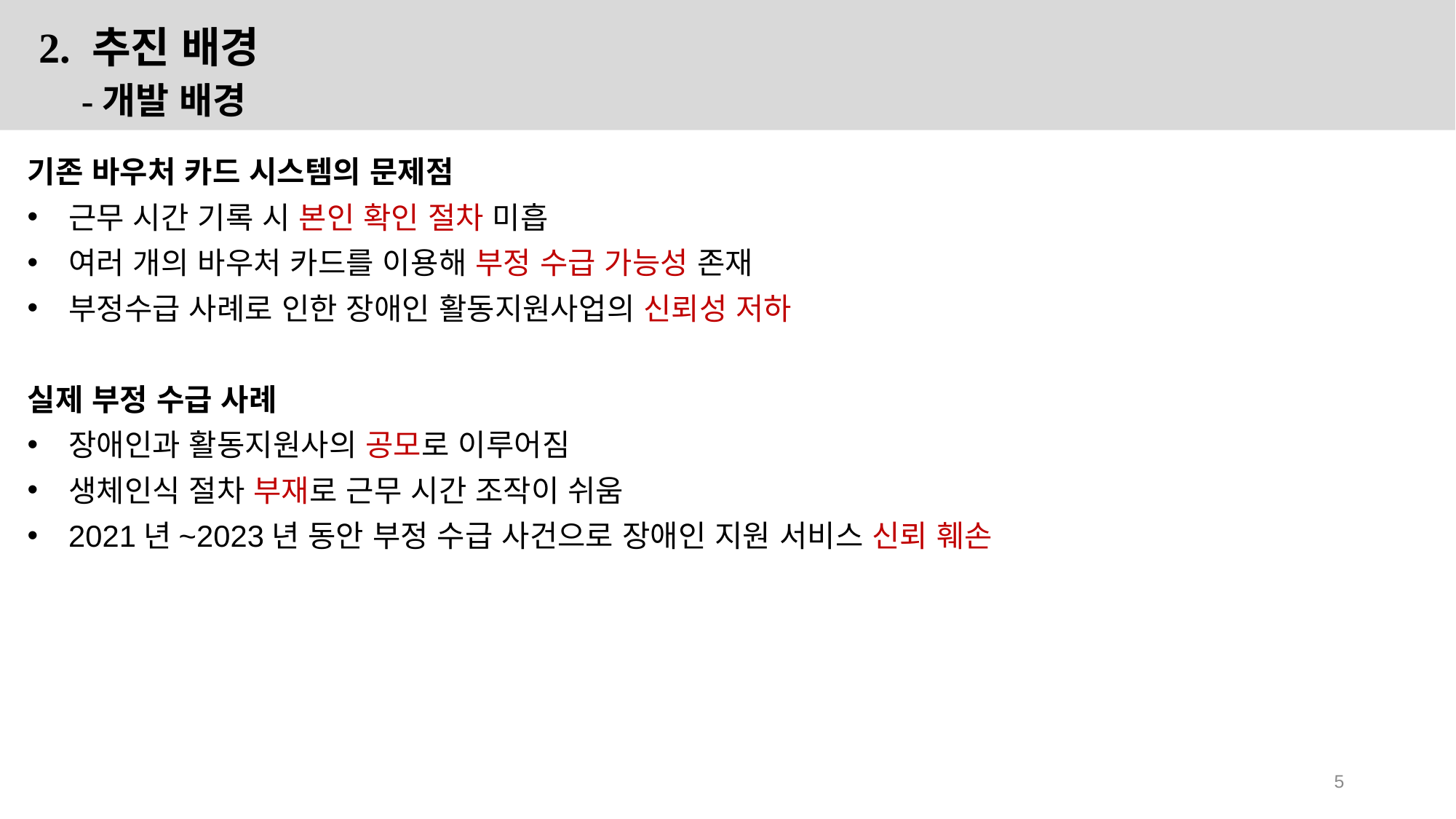

2. 추진 배경
    -개발 배경

기존 바우처 카드 시스템의 문제점
근무 시간 기록 시 본인 확인 절차 미흡
여러 개의 바우처 카드를 이용해 부정 수급 가능성 존재
부정수급 사례로 인한 장애인 활동지원사업의 신뢰성 저하

실제 부정 수급 사례
장애인과 활동지원사의 공모로 이루어짐
생체인식 절차 부재로 근무 시간 조작이 쉬움
2021년~2023년 동안 부정 수급 사건으로 장애인 지원 서비스 신뢰 훼손

5